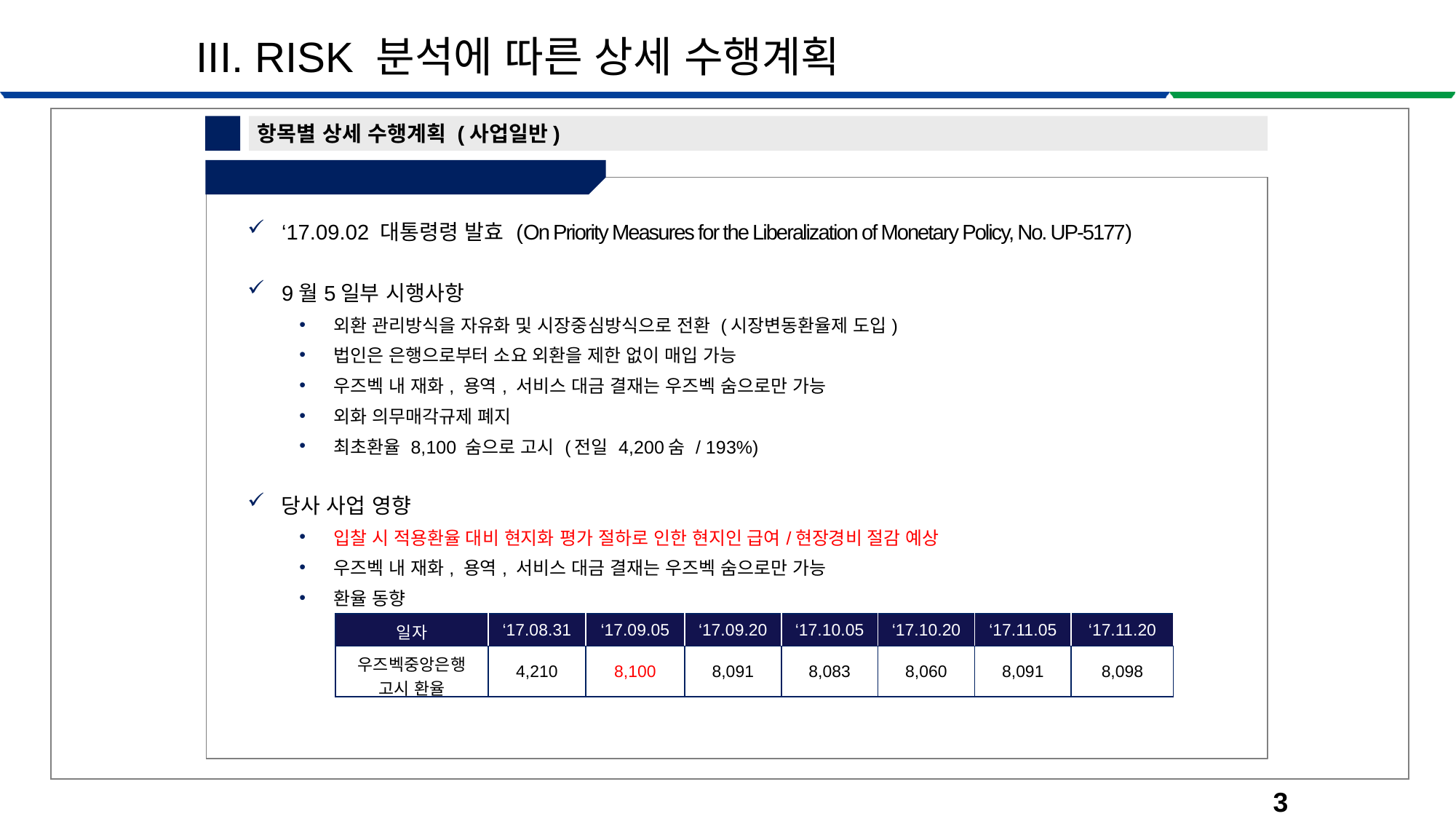

III. RISK 분석에 따른 상세 수행계획
2
항목별 상세 수행계획 (사업일반)
② 외환자유화 영향

| ‘17.09.02 대통령령 발효 (On Priority Measures for the Liberalization of Monetary Policy, No. UP-5177) 9월5일부 시행사항 외환 관리방식을 자유화 및 시장중심방식으로 전환 (시장변동환율제 도입) 법인은 은행으로부터 소요 외환을 제한 없이 매입 가능 우즈벡 내 재화, 용역, 서비스 대금 결재는 우즈벡 숨으로만 가능 외화 의무매각규제 폐지 최초환율 8,100 숨으로 고시 (전일 4,200숨 / 193%) 당사 사업 영향 입찰 시 적용환율 대비 현지화 평가 절하로 인한 현지인 급여/현장경비 절감 예상 우즈벡 내 재화, 용역, 서비스 대금 결재는 우즈벡 숨으로만 가능 환율 동향 |
| --- |
| 일자 | ‘17.08.31 | ‘17.09.05 | ‘17.09.20 | ‘17.10.05 | ‘17.10.20 | ‘17.11.05 | ‘17.11.20 |
| --- | --- | --- | --- | --- | --- | --- | --- |
| 우즈벡중앙은행 고시 환율 | 4,210 | 8,100 | 8,091 | 8,083 | 8,060 | 8,091 | 8,098 |
31